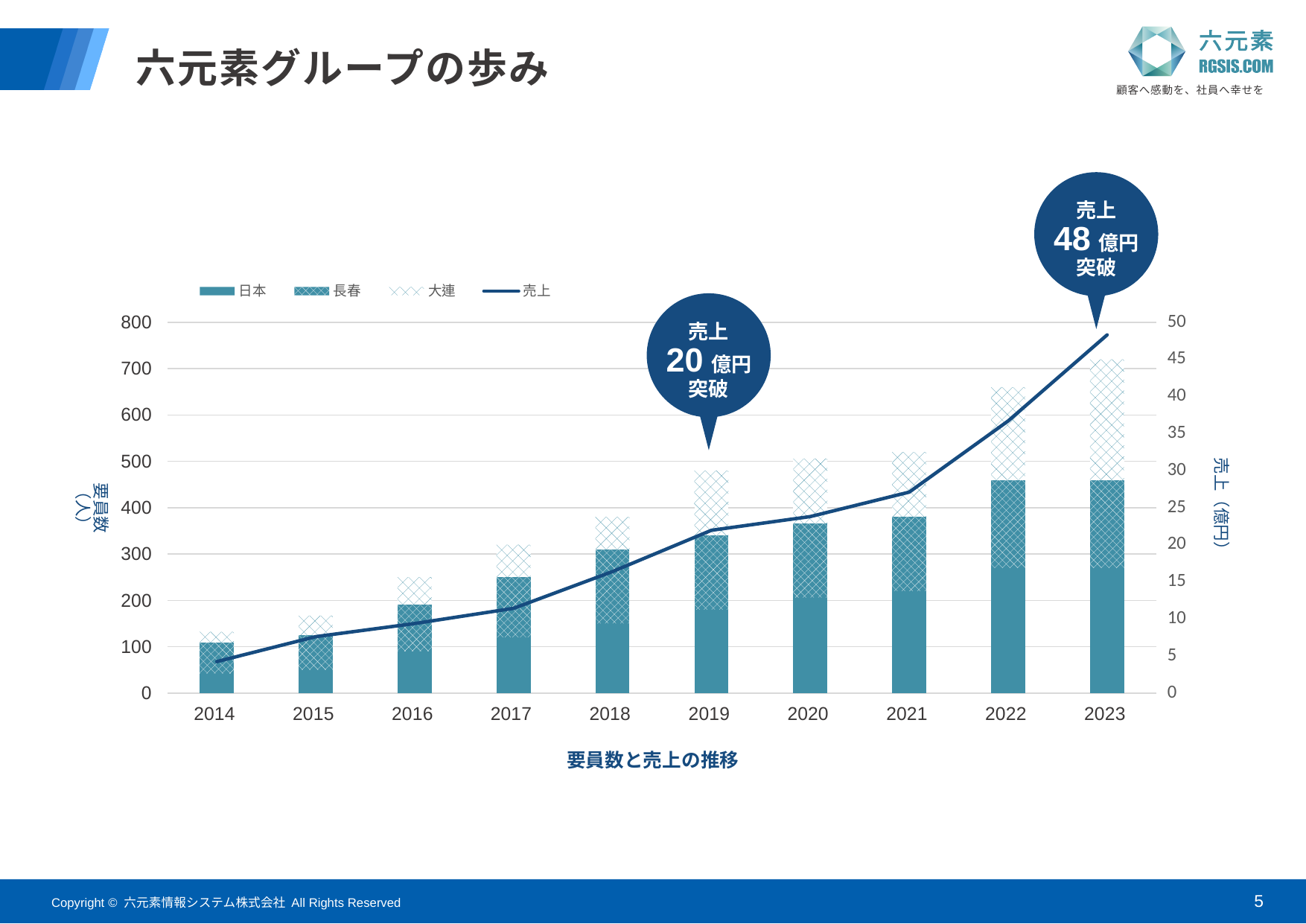

# 六元素グループの歩み

売上
48億円
突破

### Chart

| Category | 日本 | 長春 | 大連 | 売上 |
|---|---|---|---|---|
| 2014 | 42.0 | 67.0 | 23.0 | 4.23 |
| 2015 | 50.0 | 75.0 | 42.0 | 7.6 |
| 2016 | 90.0 | 100.0 | 60.0 | 9.37 |
| 2017 | 120.0 | 130.0 | 70.0 | 11.42 |
| 2018 | 150.0 | 160.0 | 70.0 | 16.38 |
| 2019 | 180.0 | 160.0 | 140.0 | 21.95 |
| 2020 | 206.0 | 160.0 | 140.0 | 23.8 |
| 2021 | 220.0 | 160.0 | 140.0 | 27.1 |
| 2022 | 270.0 | 190.0 | 200.0 | 36.7 |
| 2023 | 270.0 | 190.0 | 260.0 | 48.3 |

売上
20億円
突破

売上（億円）
要員数（人）
要員数と売上の推移
5